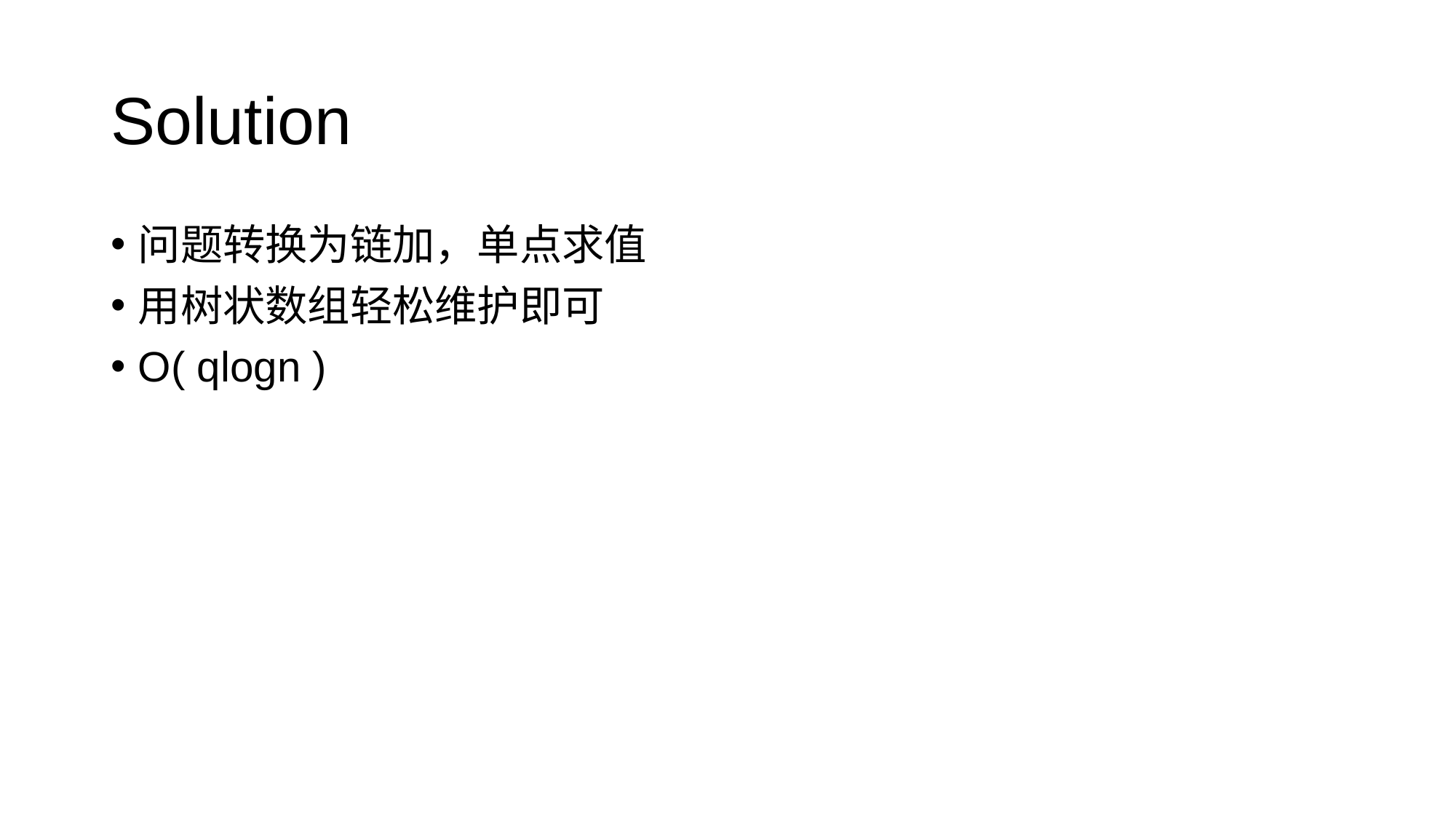

# Solution
问题转换为链加，单点求值
用树状数组轻松维护即可
O( qlogn )